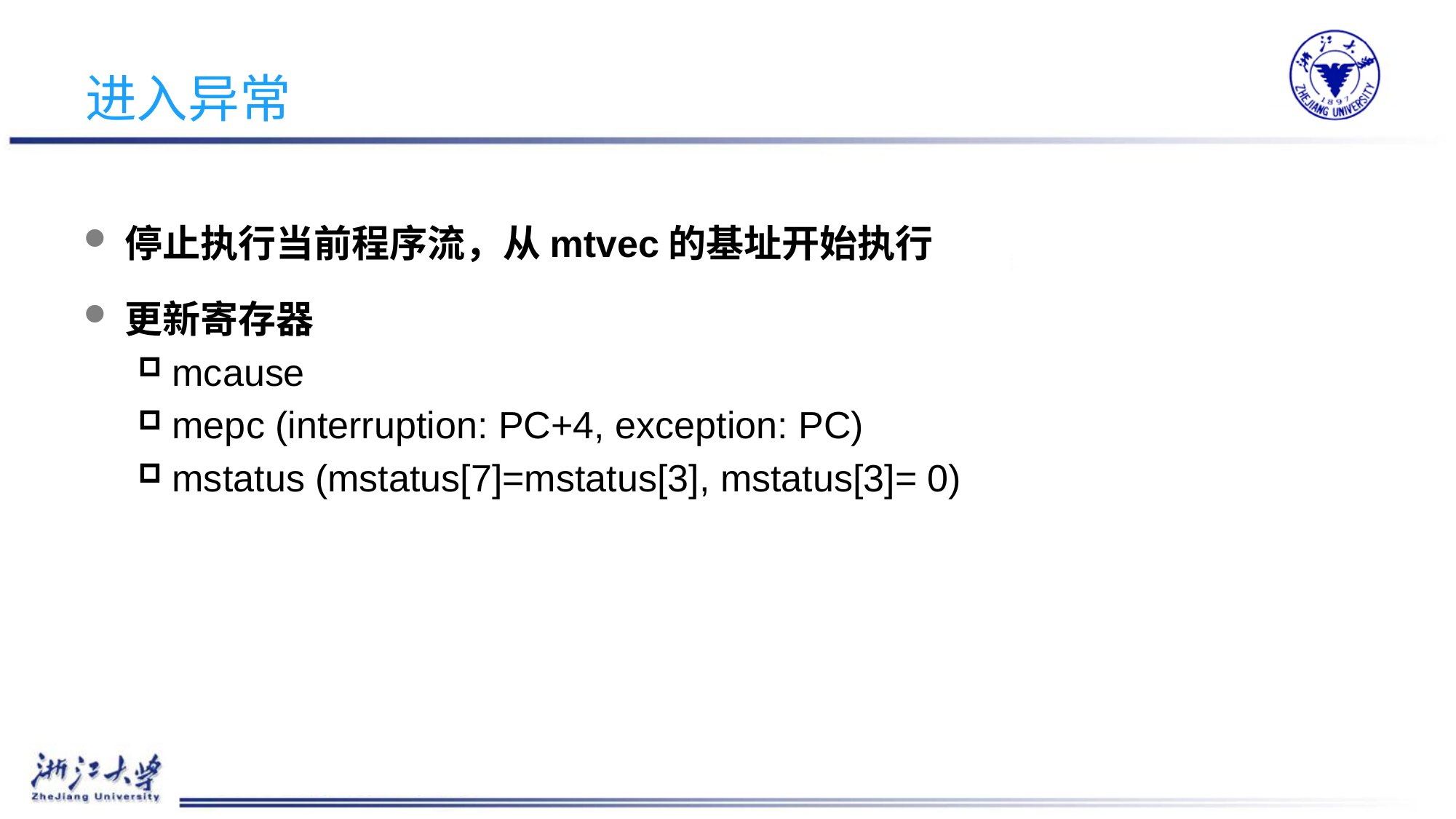

# 进入异常
停止执行当前程序流，从mtvec的基址开始执行
更新寄存器
mcause
mepc (interruption: PC+4, exception: PC)
mstatus (mstatus[7]=mstatus[3], mstatus[3]= 0)